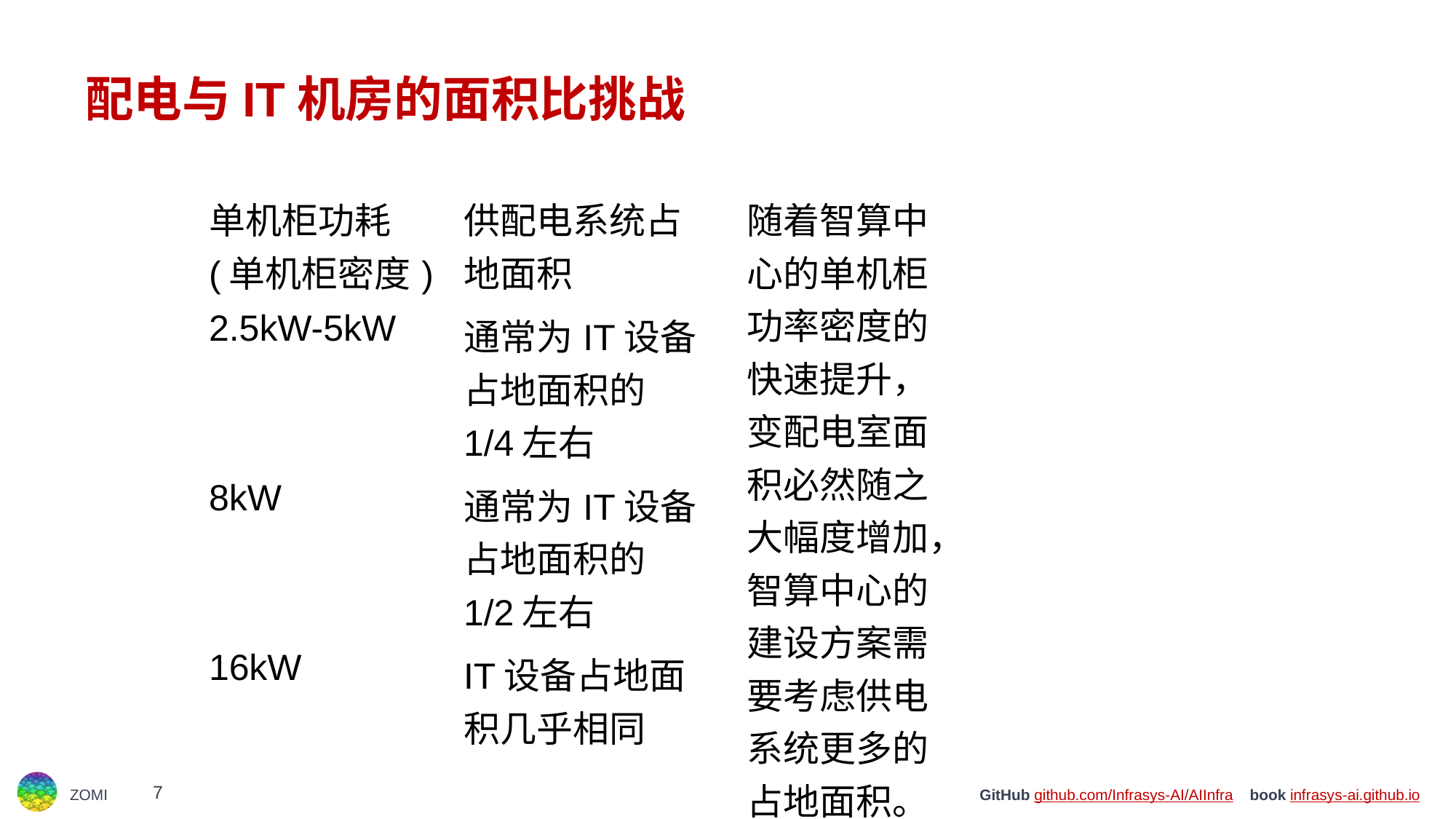

# 配电与IT机房的面积比挑战

| 单机柜功耗 (单机柜密度) | 供配电系统占地面积 | 随着智算中心的单机柜功率密度的快速提升，变配电室面积必然随之大幅度增加，智算中心的建设方案需要考虑供电系统更多的占地面积。 |
| --- | --- | --- |
| 2.5kW-5kW | 通常为IT设备占地面积的1/4左右 |  |
| 8kW | 通常为IT设备占地面积的1/2左右 |  |
| 16kW | IT设备占地面积几乎相同 |  |